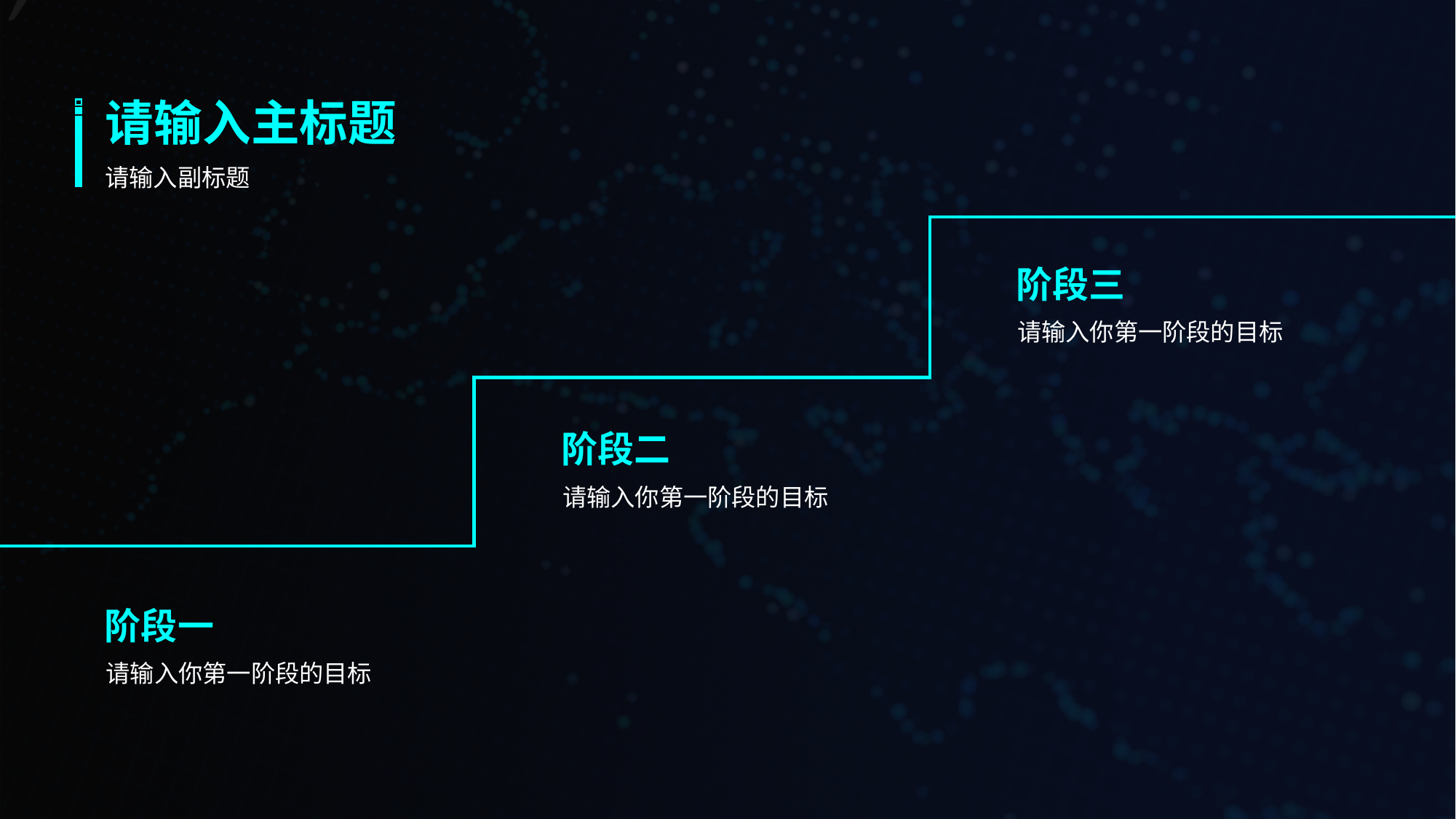

请输入主标题

请输入副标题

阶段三
请输入你第一阶段的目标
阶段二
请输入你第一阶段的目标
阶段一
请输入你第一阶段的目标